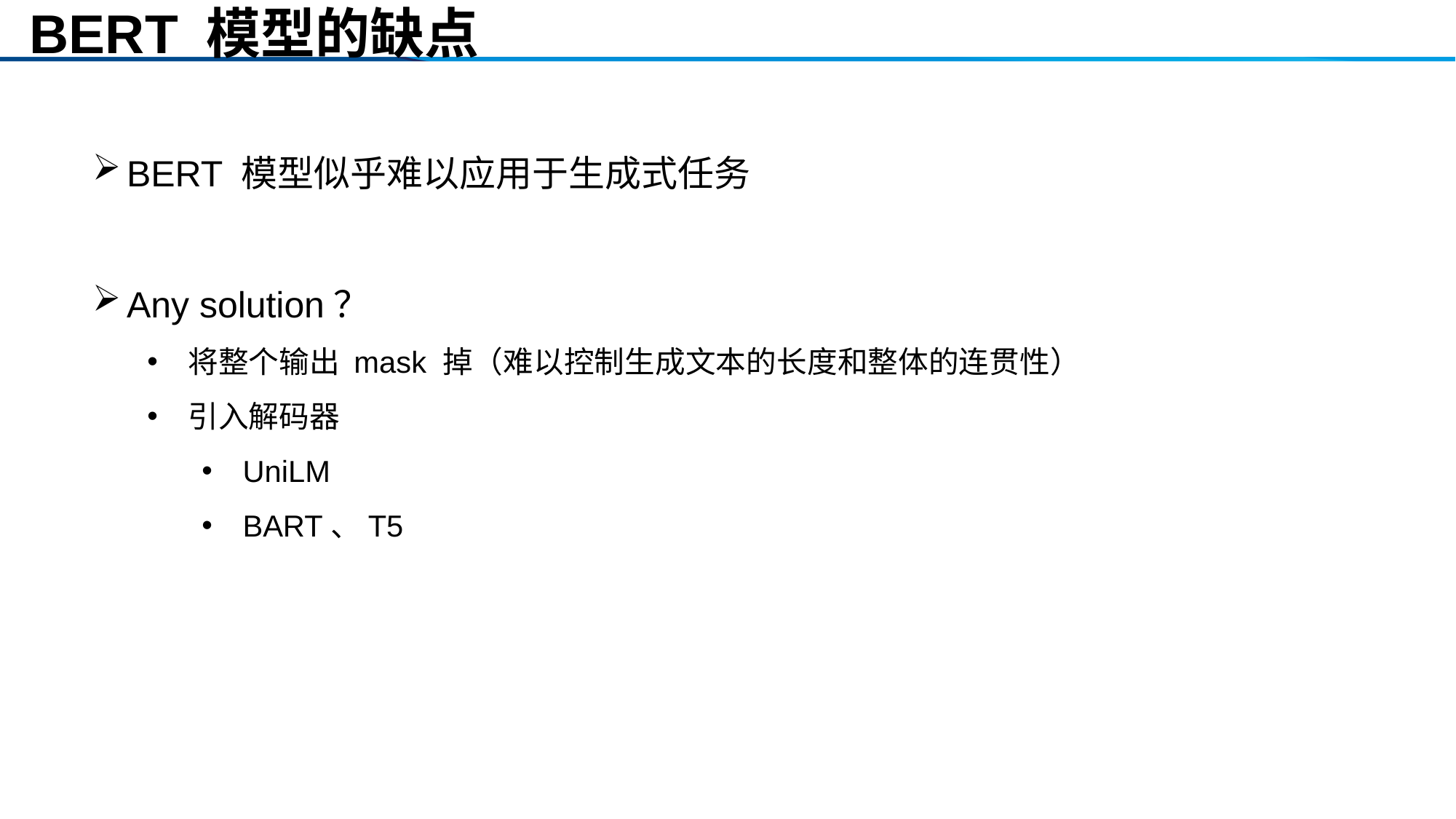

# BERT 模型的缺点
BERT 模型似乎难以应用于生成式任务

Any solution？
将整个输出 mask 掉（难以控制生成文本的长度和整体的连贯性）
引入解码器
UniLM
BART、T5